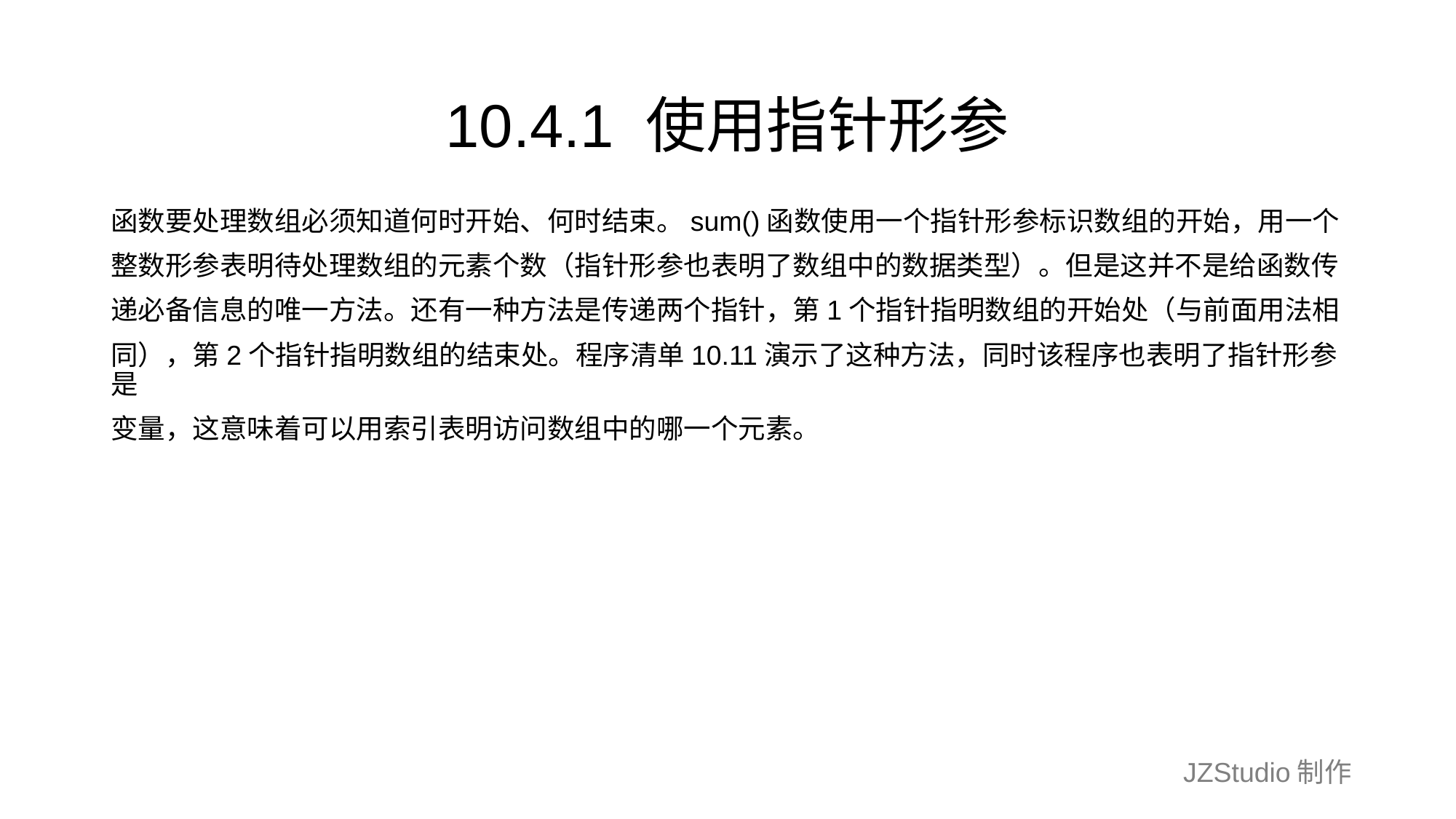

# 10.4.1 使用指针形参
函数要处理数组必须知道何时开始、何时结束。sum()函数使用一个指针形参标识数组的开始，用一个
整数形参表明待处理数组的元素个数（指针形参也表明了数组中的数据类型）。但是这并不是给函数传
递必备信息的唯一方法。还有一种方法是传递两个指针，第1个指针指明数组的开始处（与前面用法相
同），第2个指针指明数组的结束处。程序清单10.11演示了这种方法，同时该程序也表明了指针形参是
变量，这意味着可以用索引表明访问数组中的哪一个元素。